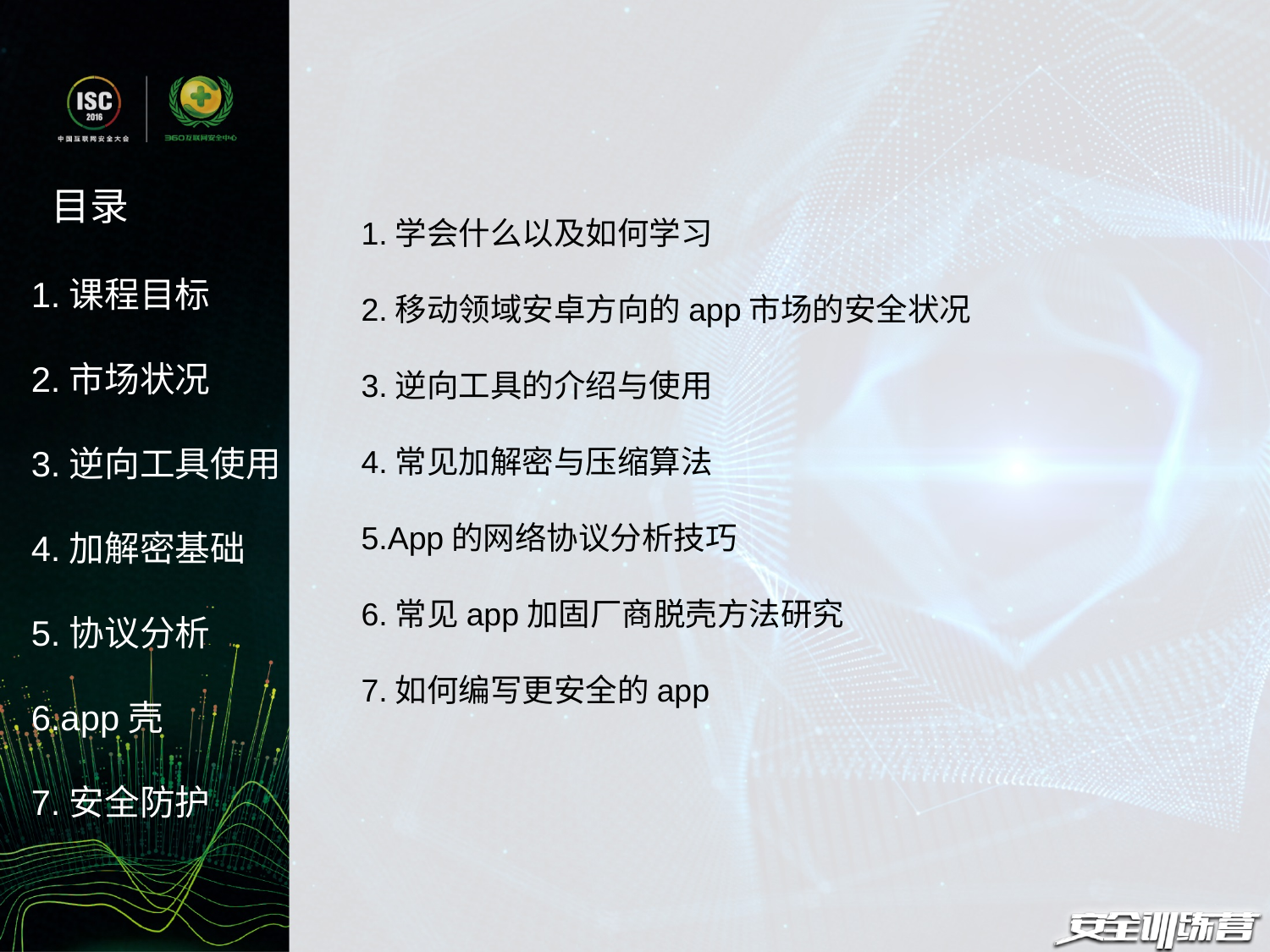

目录
1.学会什么以及如何学习

2.移动领域安卓方向的app市场的安全状况

3.逆向工具的介绍与使用

4.常见加解密与压缩算法

5.App的网络协议分析技巧

6.常见app加固厂商脱壳方法研究

7.如何编写更安全的app
1.课程目标

2.市场状况

3.逆向工具使用

4.加解密基础

5.协议分析

6.app壳

7.安全防护